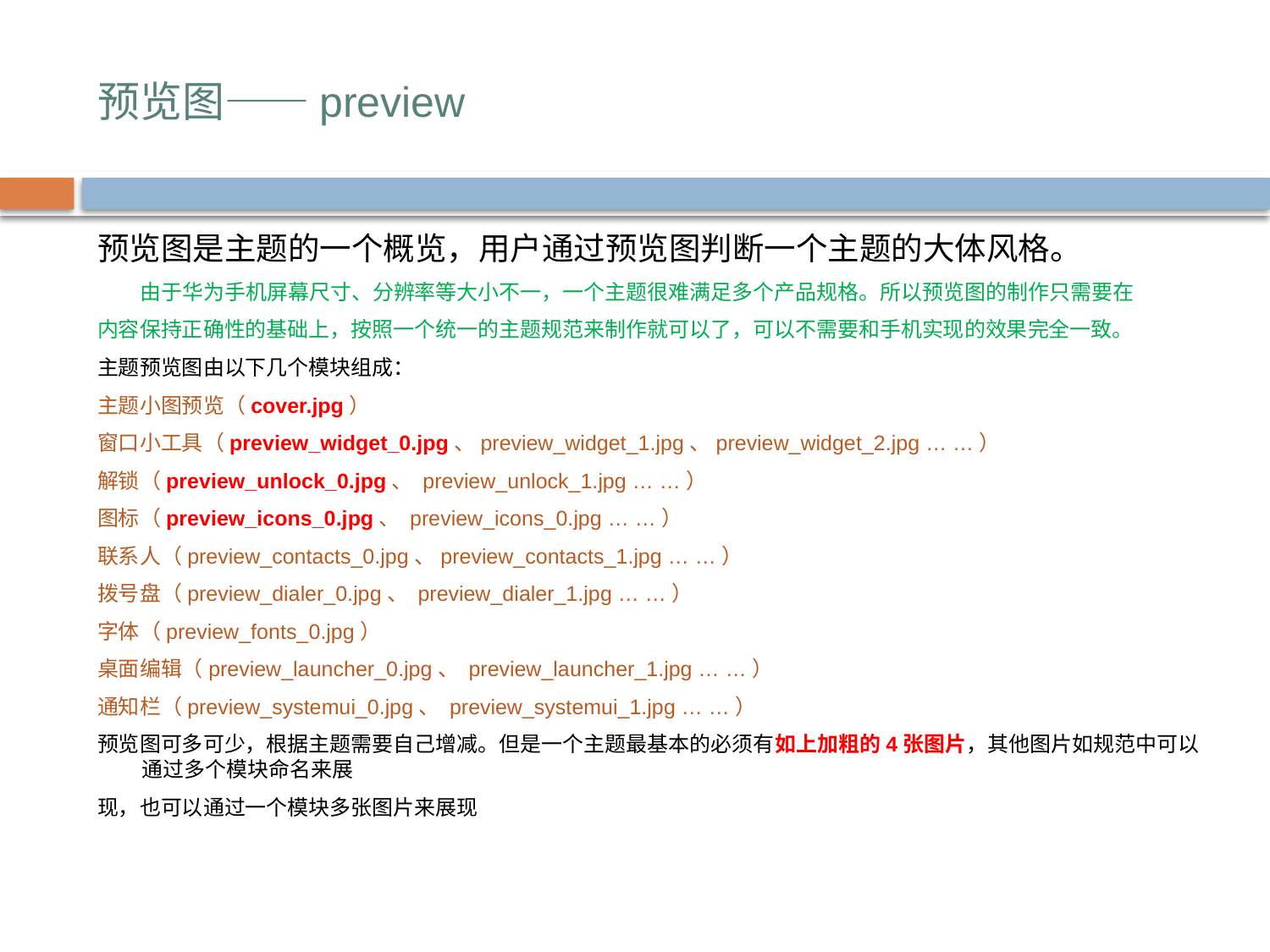

# 预览图——preview
预览图是主题的一个概览，用户通过预览图判断一个主题的大体风格。
        由于华为手机屏幕尺寸、分辨率等大小不一，一个主题很难满足多个产品规格。所以预览图的制作只需要在
内容保持正确性的基础上，按照一个统一的主题规范来制作就可以了，可以不需要和手机实现的效果完全一致。
主题预览图由以下几个模块组成：
主题小图预览（cover.jpg）
窗口小工具（preview_widget_0.jpg、preview_widget_1.jpg、preview_widget_2.jpg … …）
解锁（preview_unlock_0.jpg、 preview_unlock_1.jpg … …）
图标（preview_icons_0.jpg、 preview_icons_0.jpg … …）
联系人（preview_contacts_0.jpg、preview_contacts_1.jpg … …）
拨号盘（preview_dialer_0.jpg、 preview_dialer_1.jpg … …）
字体（preview_fonts_0.jpg）
桌面编辑（preview_launcher_0.jpg、 preview_launcher_1.jpg … …）
通知栏（preview_systemui_0.jpg、 preview_systemui_1.jpg … …）
预览图可多可少，根据主题需要自己增减。但是一个主题最基本的必须有如上加粗的4张图片，其他图片如规范中可以通过多个模块命名来展
现，也可以通过一个模块多张图片来展现